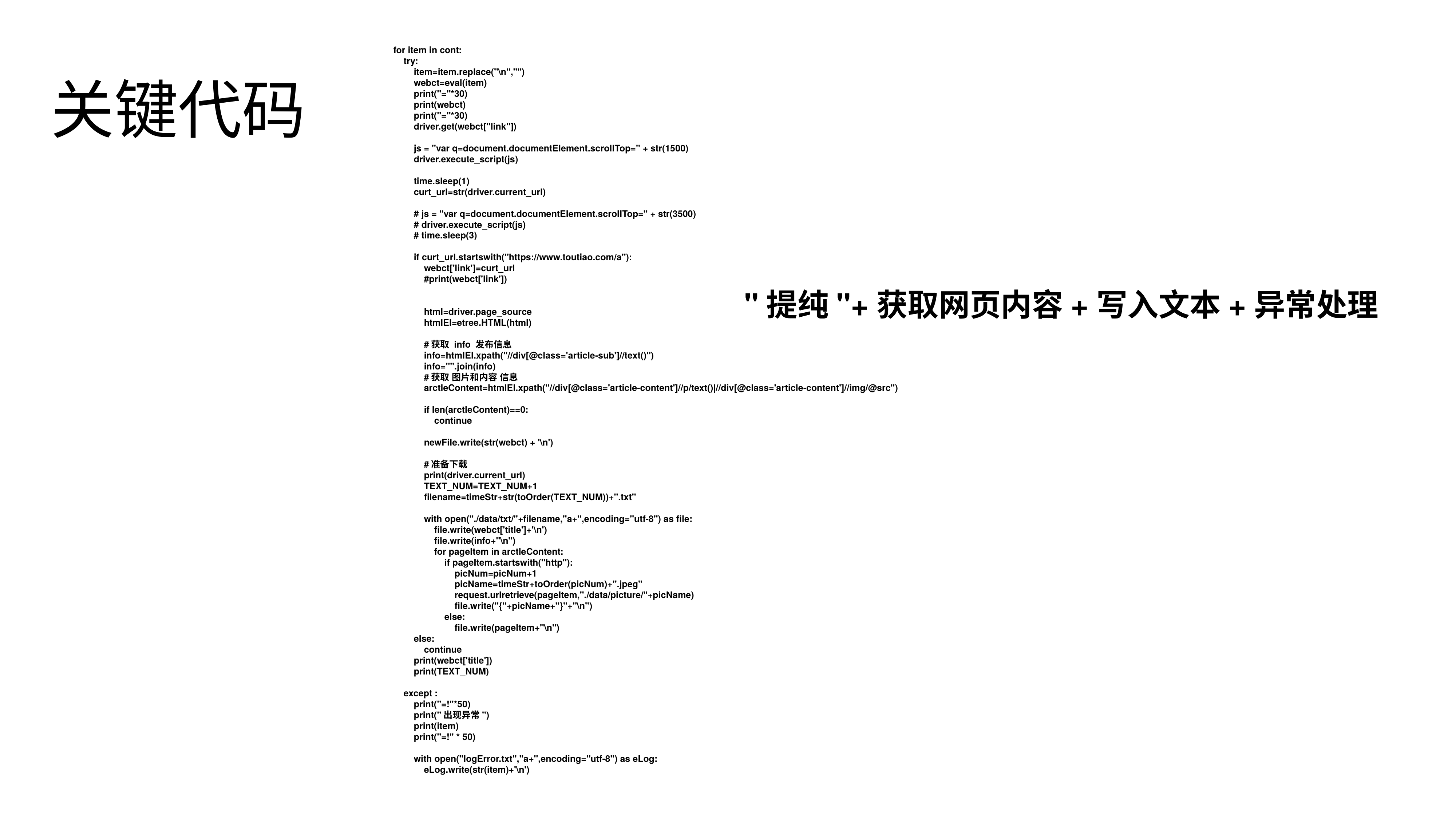

for item in cont:
    try:
        item=item.replace("\n","")
        webct=eval(item)
        print("="*30)
        print(webct)
        print("="*30)
        driver.get(webct["link"])

        js = "var q=document.documentElement.scrollTop=" + str(1500)
        driver.execute_script(js)

        time.sleep(1)
        curt_url=str(driver.current_url)

        # js = "var q=document.documentElement.scrollTop=" + str(3500)
        # driver.execute_script(js)
        # time.sleep(3)

        if curt_url.startswith("https://www.toutiao.com/a"):
            webct['link']=curt_url
            #print(webct['link'])

            html=driver.page_source
            htmlEl=etree.HTML(html)

            #获取 info 发布信息
            info=htmlEl.xpath("//div[@class='article-sub']//text()")
            info="".join(info)
            #获取 图片和内容 信息
            arctleContent=htmlEl.xpath("//div[@class='article-content']//p/text()|//div[@class='article-content']//img/@src")

            if len(arctleContent)==0:
                continue

            newFile.write(str(webct) + '\n')

            #准备下载
            print(driver.current_url)
            TEXT_NUM=TEXT_NUM+1
            filename=timeStr+str(toOrder(TEXT_NUM))+".txt"

            with open("./data/txt/"+filename,"a+",encoding="utf-8") as file:
                file.write(webct['title']+'\n')
                file.write(info+"\n")
                for pageItem in arctleContent:
                    if pageItem.startswith("http"):
                        picNum=picNum+1
                        picName=timeStr+toOrder(picNum)+".jpeg"
                        request.urlretrieve(pageItem,"./data/picture/"+picName)
                        file.write("{"+picName+"}"+"\n")
                    else:
                        file.write(pageItem+"\n")
        else:
            continue
        print(webct['title'])
        print(TEXT_NUM)

    except :
        print("=!"*50)
        print("出现异常")
        print(item)
        print("=!" * 50)

        with open("logError.txt","a+",encoding="utf-8") as eLog:
            eLog.write(str(item)+'\n')
关键代码
"提纯"+获取网页内容+写入文本+异常处理